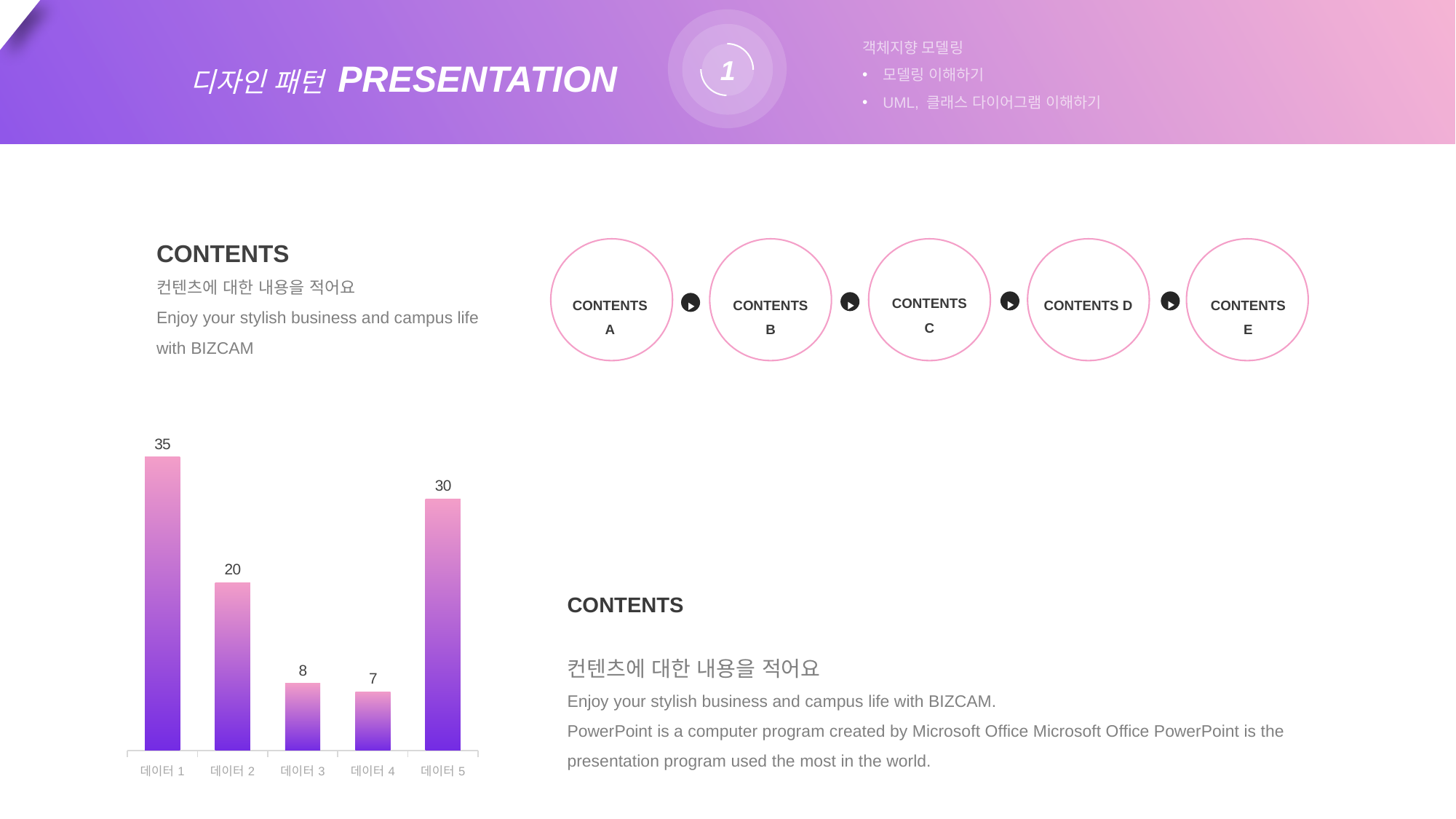

1
객체지향 모델링
모델링 이해하기
UML, 클래스 다이어그램 이해하기
디자인 패턴 PRESENTATION
CONTENTS
컨텐츠에 대한 내용을 적어요
Enjoy your stylish business and campus life with BIZCAM

CONTENTS C
CONTENTS A
CONTENTS B
CONTENTS D
CONTENTS E
▶

▶

▶

▶

### Chart

| Category | 판매 |
|---|---|
| 데이터1 | 35.0 |
| 데이터2 | 20.0 |
| 데이터3 | 8.0 |
| 데이터4 | 7.0 |
| 데이터5 | 30.0 |
CONTENTS
컨텐츠에 대한 내용을 적어요
Enjoy your stylish business and campus life with BIZCAM.
PowerPoint is a computer program created by Microsoft Office Microsoft Office PowerPoint is the presentation program used the most in the world.